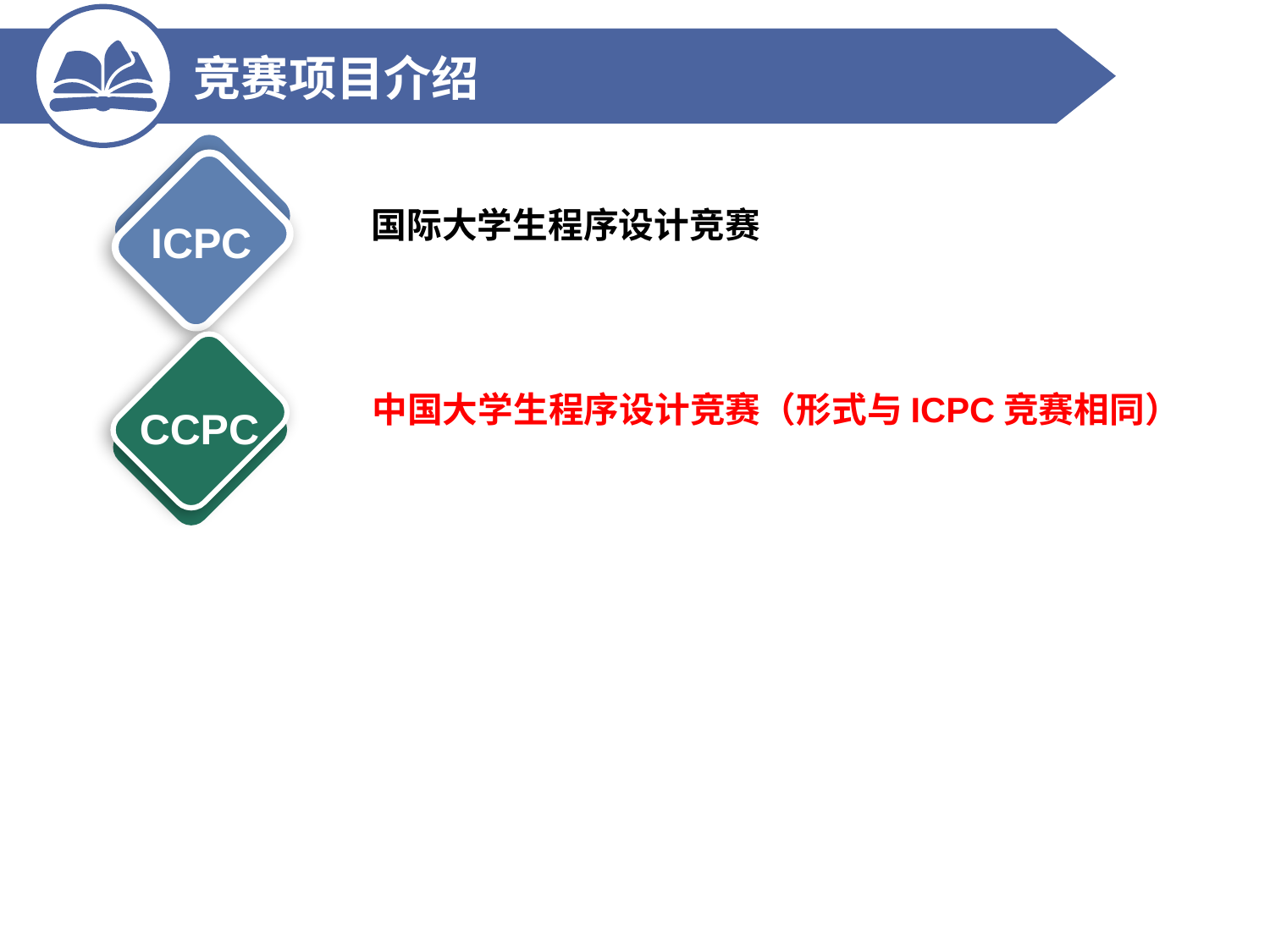

竞赛项目介绍

ICPC
国际大学生程序设计竞赛

CCPC
中国大学生程序设计竞赛（形式与ICPC竞赛相同）